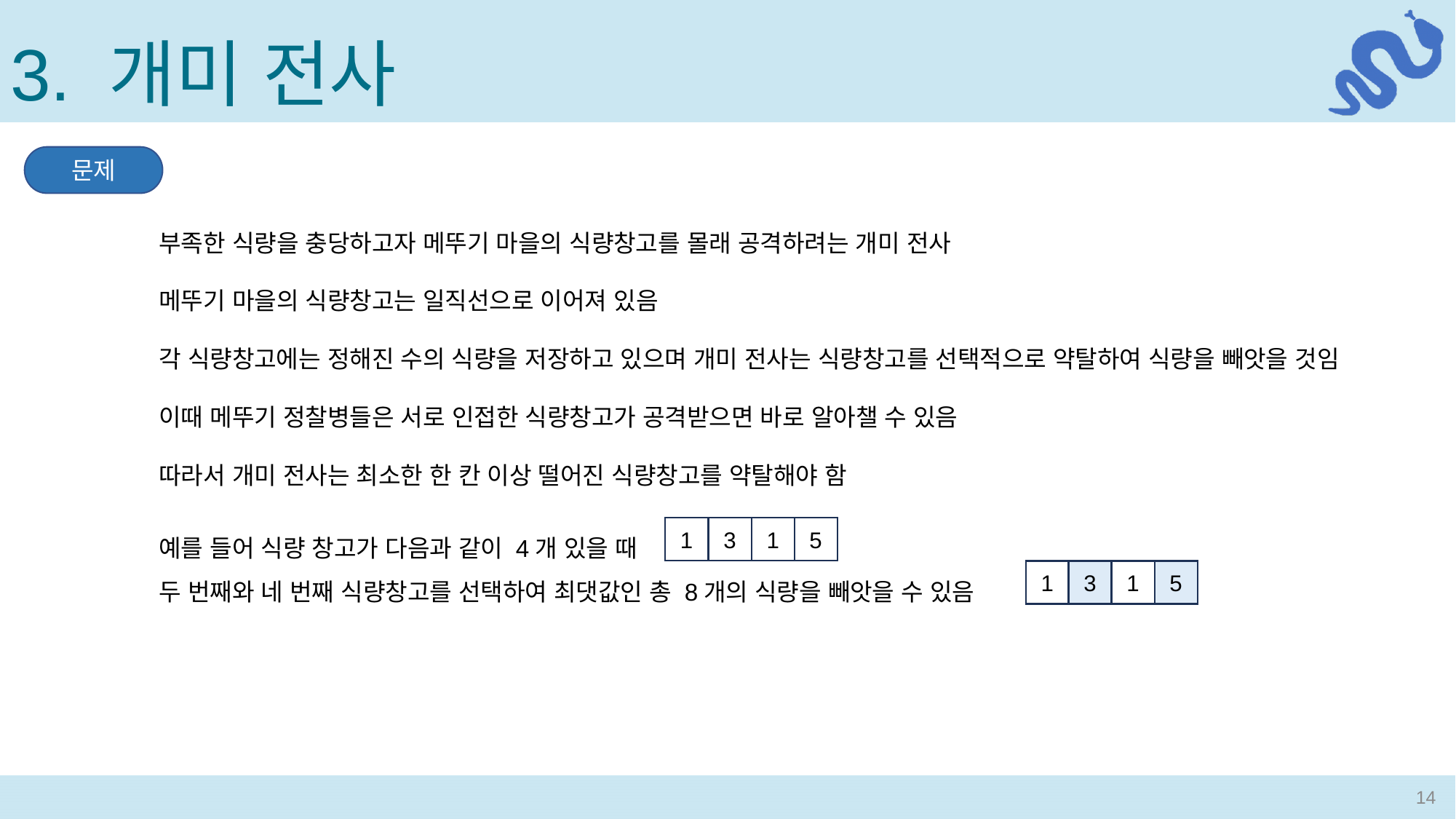

3. 개미 전사
문제
부족한 식량을 충당하고자 메뚜기 마을의 식량창고를 몰래 공격하려는 개미 전사
메뚜기 마을의 식량창고는 일직선으로 이어져 있음
각 식량창고에는 정해진 수의 식량을 저장하고 있으며 개미 전사는 식량창고를 선택적으로 약탈하여 식량을 빼앗을 것임
이때 메뚜기 정찰병들은 서로 인접한 식량창고가 공격받으면 바로 알아챌 수 있음
따라서 개미 전사는 최소한 한 칸 이상 떨어진 식량창고를 약탈해야 함

예를 들어 식량 창고가 다음과 같이 4개 있을 때
두 번째와 네 번째 식량창고를 선택하여 최댓값인 총 8개의 식량을 빼앗을 수 있음
1
3
1
5
1
3
1
5
14